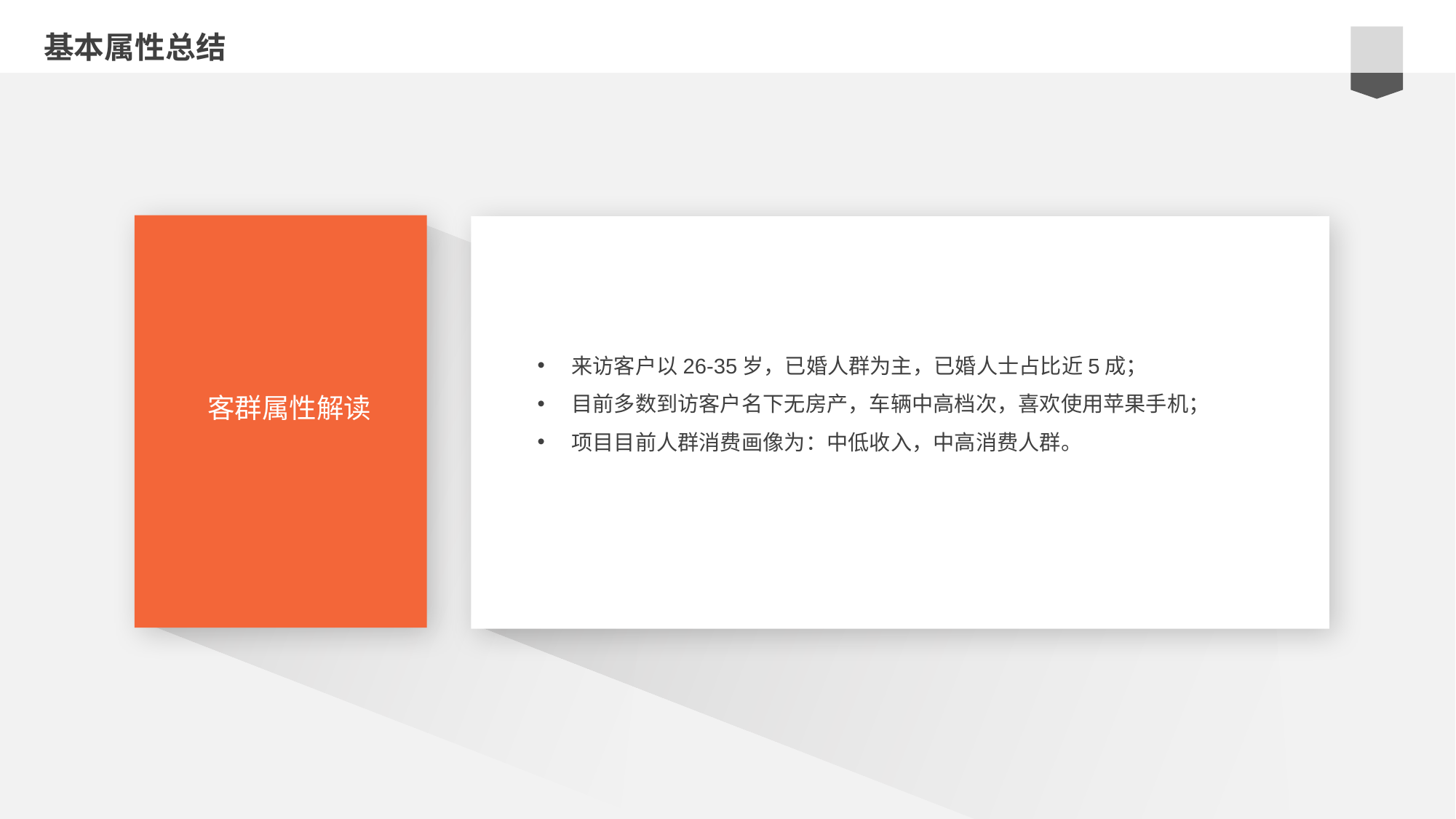

基本属性总结
70

e7d195523061f1c0b9c437df2358c0cda14f5041a22fabbfBE2BE37675DC7AB669ED1A17F222BC996230C869F9A73B775AB9A6F73BCC744AF1BB55A31F7D215610F6B48D481C98CFAE215B20EECA2E6E0A7FA5F51308CB52DBDDBC704BB1B1B15B9E8404F8B10E983444B66EA388C6170E35B82D1C09D0AA1358145966557C00F2090DB9C29BE49B
来访客户以26-35岁，已婚人群为主，已婚人士占比近5成；
目前多数到访客户名下无房产，车辆中高档次，喜欢使用苹果手机；
项目目前人群消费画像为：中低收入，中高消费人群。
客群属性解读